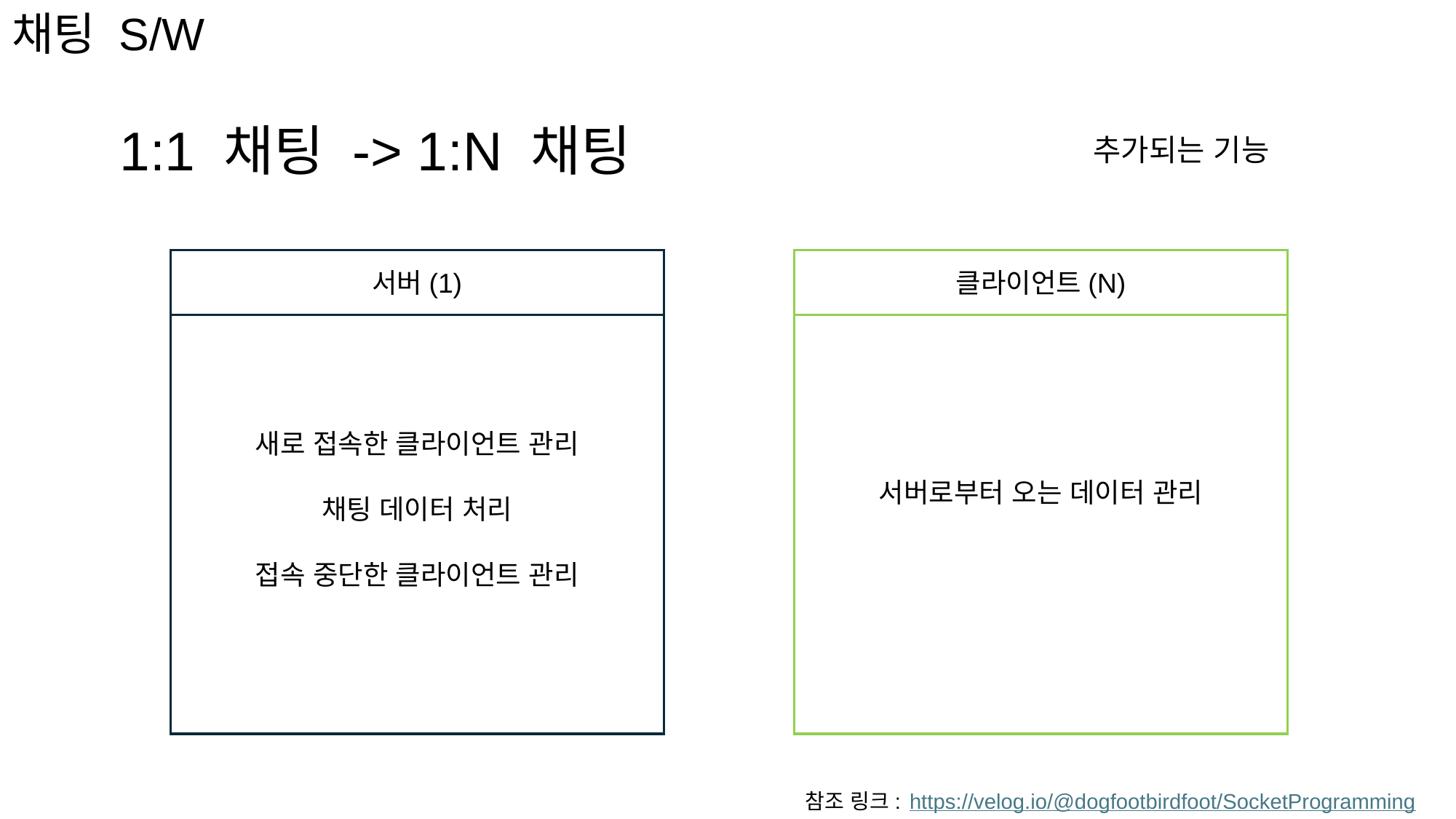

채팅 S/W
1:1 채팅 -> 1:N 채팅
추가되는 기능
클라이언트(N)
새로 접속한 클라이언트 관리
채팅 데이터 처리
접속 중단한 클라이언트 관리
서버(1)
서버로부터 오는 데이터 관리
참조 링크:
https://velog.io/@dogfootbirdfoot/SocketProgramming